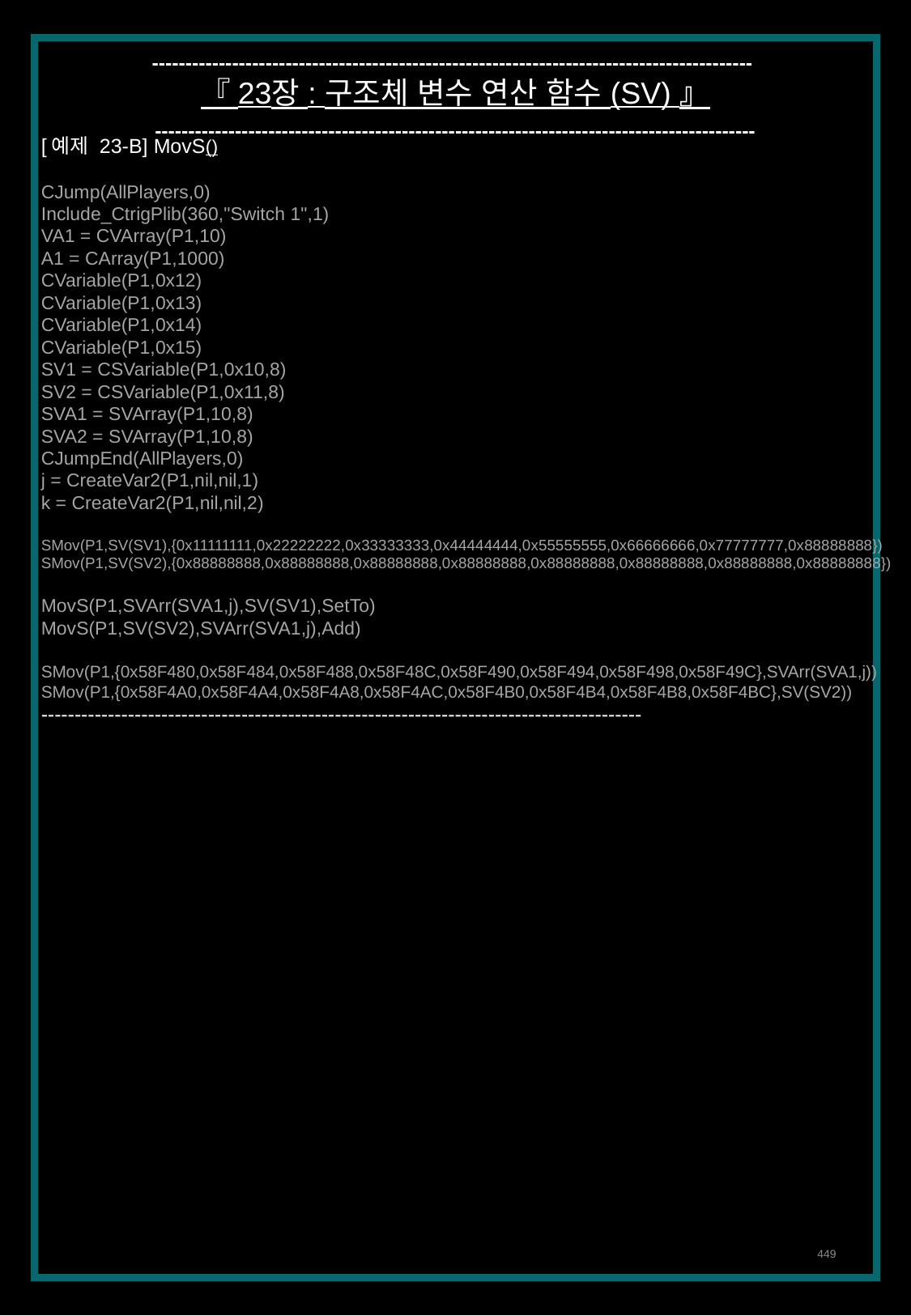

------------------------------------------------------------------------------------------
『 23장 : 구조체 변수 연산 함수 (SV) 』
------------------------------------------------------------------------------------------
[예제 23-B] MovS()

CJump(AllPlayers,0)
Include_CtrigPlib(360,"Switch 1",1)
VA1 = CVArray(P1,10)
A1 = CArray(P1,1000)
CVariable(P1,0x12)
CVariable(P1,0x13)
CVariable(P1,0x14)
CVariable(P1,0x15)
SV1 = CSVariable(P1,0x10,8)
SV2 = CSVariable(P1,0x11,8)
SVA1 = SVArray(P1,10,8)
SVA2 = SVArray(P1,10,8)
CJumpEnd(AllPlayers,0)
j = CreateVar2(P1,nil,nil,1)
k = CreateVar2(P1,nil,nil,2)

SMov(P1,SV(SV1),{0x11111111,0x22222222,0x33333333,0x44444444,0x55555555,0x66666666,0x77777777,0x88888888})
SMov(P1,SV(SV2),{0x88888888,0x88888888,0x88888888,0x88888888,0x88888888,0x88888888,0x88888888,0x88888888})

MovS(P1,SVArr(SVA1,j),SV(SV1),SetTo)
MovS(P1,SV(SV2),SVArr(SVA1,j),Add)

SMov(P1,{0x58F480,0x58F484,0x58F488,0x58F48C,0x58F490,0x58F494,0x58F498,0x58F49C},SVArr(SVA1,j))
SMov(P1,{0x58F4A0,0x58F4A4,0x58F4A8,0x58F4AC,0x58F4B0,0x58F4B4,0x58F4B8,0x58F4BC},SV(SV2))
------------------------------------------------------------------------------------------
449